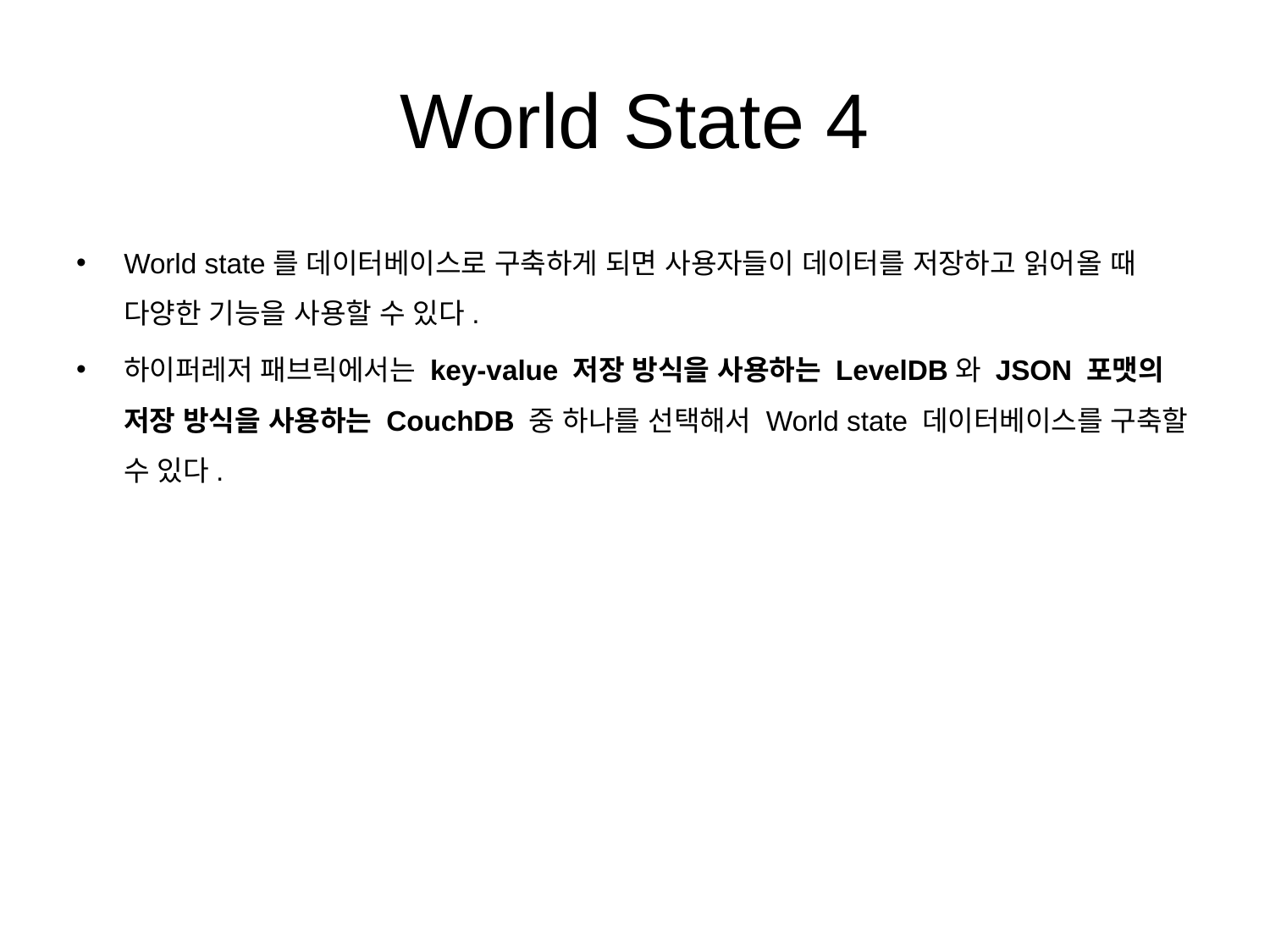

# World State 4
World state를 데이터베이스로 구축하게 되면 사용자들이 데이터를 저장하고 읽어올 때 다양한 기능을 사용할 수 있다.
하이퍼레저 패브릭에서는 key-value 저장 방식을 사용하는 LevelDB와 JSON 포맷의 저장 방식을 사용하는 CouchDB 중 하나를 선택해서 World state 데이터베이스를 구축할 수 있다.